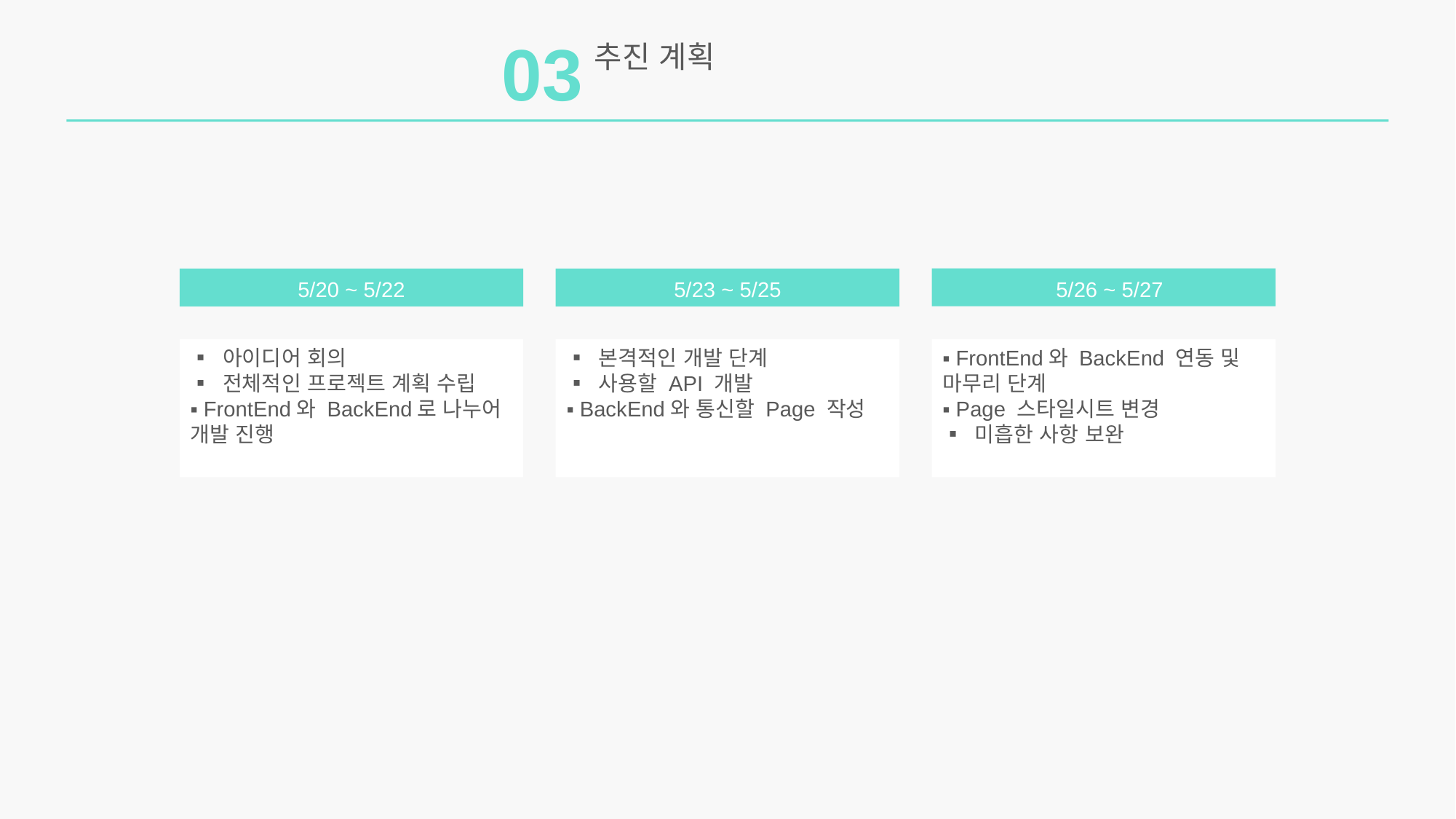

03
추진 계획

5/20 ~ 5/22
5/23 ~ 5/25
5/26 ~ 5/27
▪ 아이디어 회의
▪ 전체적인 프로젝트 계획 수립
▪ FrontEnd와 BackEnd로 나누어 개발 진행

▪ 본격적인 개발 단계
▪ 사용할 API 개발
▪ BackEnd와 통신할 Page 작성

▪ FrontEnd와 BackEnd 연동 및 마무리 단계
▪ Page 스타일시트 변경
▪ 미흡한 사항 보완